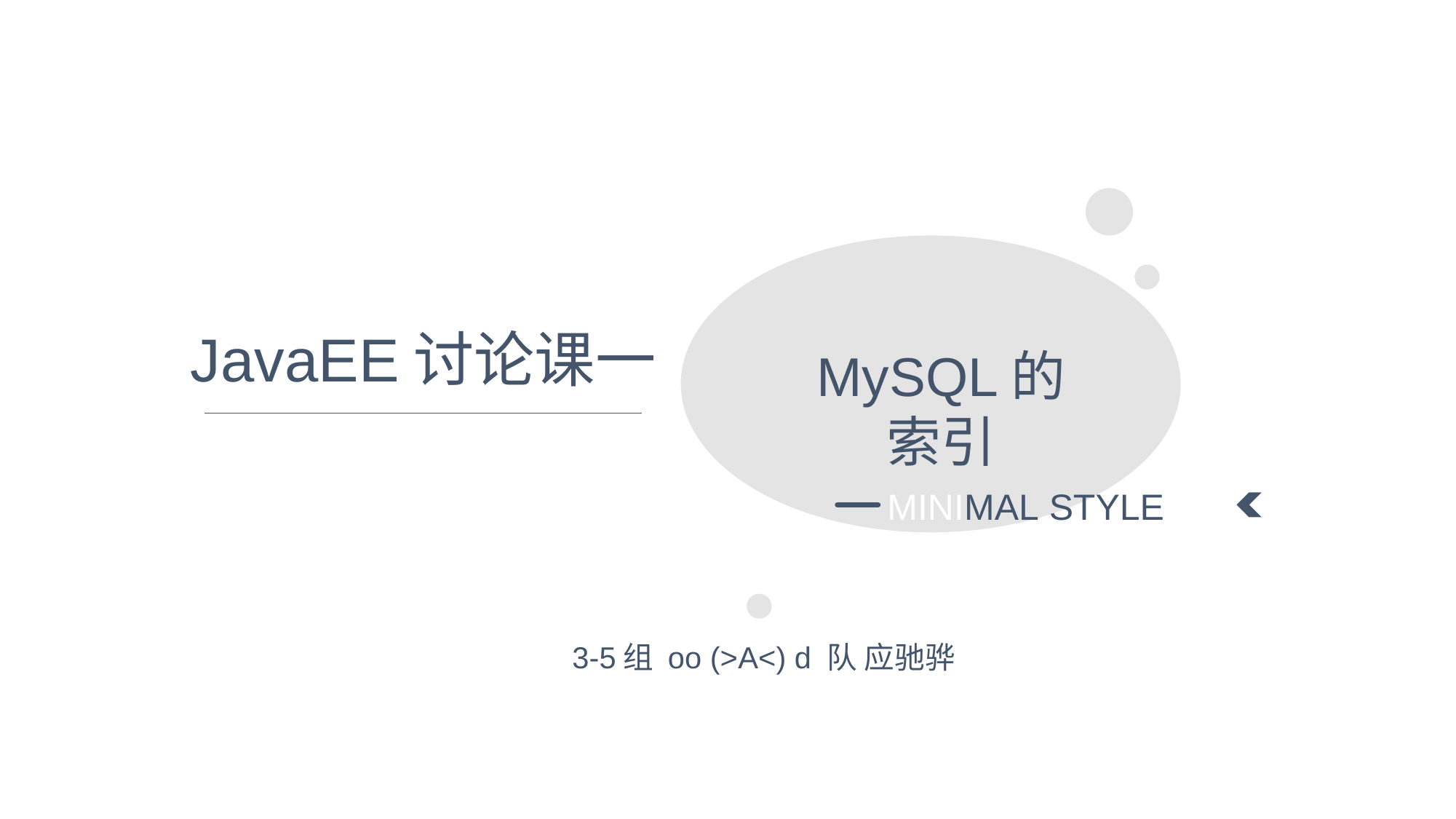

JavaEE讨论课一
MySQL的索引
MINIMAL STYLE

3-5组 oo (>A<) d 队 应驰骅